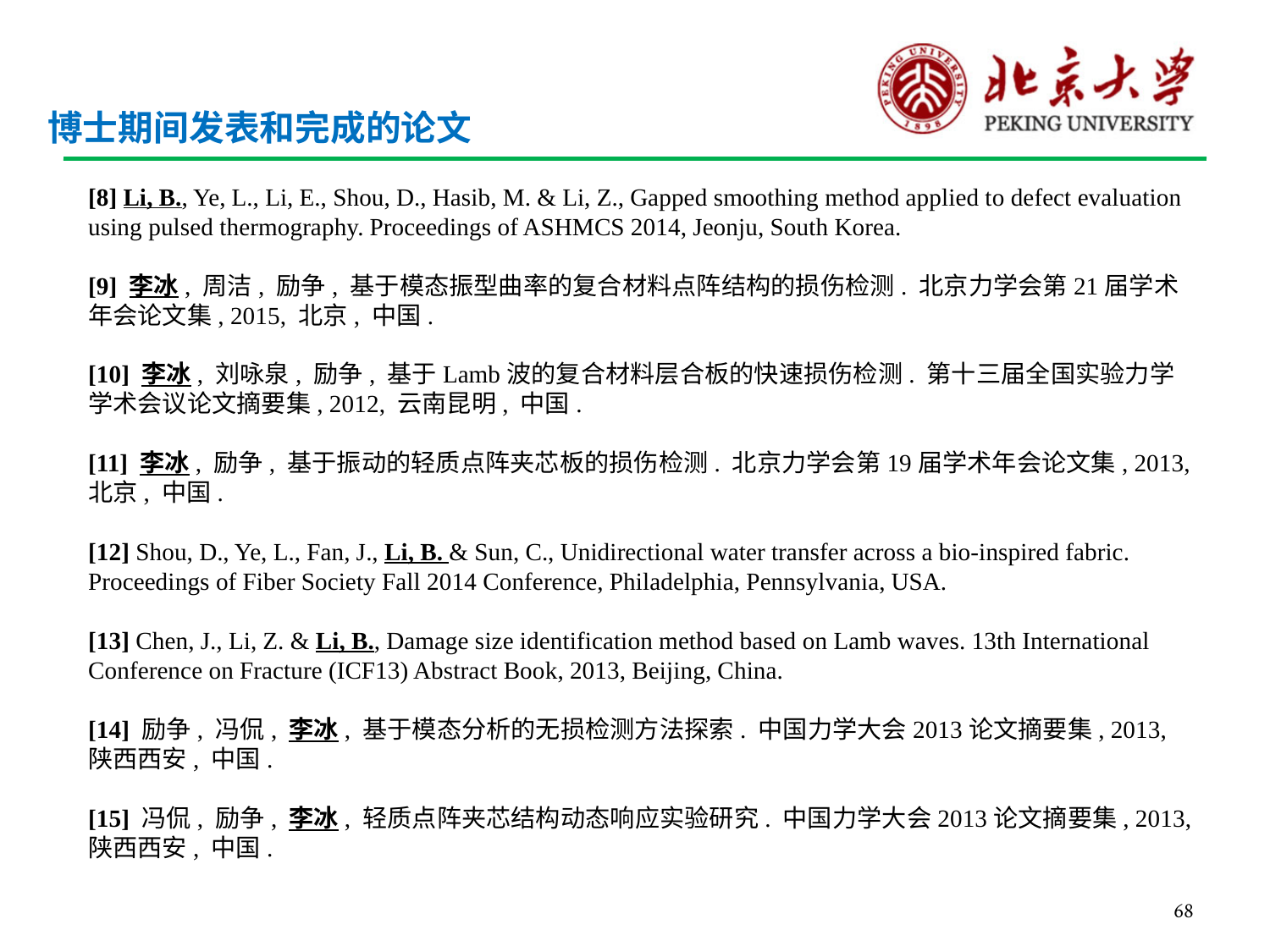

# 博士期间发表和完成的论文

[8] Li, B., Ye, L., Li, E., Shou, D., Hasib, M. & Li, Z., Gapped smoothing method applied to defect evaluation using pulsed thermography. Proceedings of ASHMCS 2014, Jeonju, South Korea.

[9] 李冰, 周洁, 励争, 基于模态振型曲率的复合材料点阵结构的损伤检测. 北京力学会第21届学术年会论文集, 2015, 北京, 中国.

[10] 李冰, 刘咏泉, 励争, 基于Lamb波的复合材料层合板的快速损伤检测. 第十三届全国实验力学学术会议论文摘要集, 2012, 云南昆明, 中国.

[11] 李冰, 励争, 基于振动的轻质点阵夹芯板的损伤检测. 北京力学会第19届学术年会论文集, 2013, 北京, 中国.

[12] Shou, D., Ye, L., Fan, J., Li, B. & Sun, C., Unidirectional water transfer across a bio-inspired fabric. Proceedings of Fiber Society Fall 2014 Conference, Philadelphia, Pennsylvania, USA.

[13] Chen, J., Li, Z. & Li, B., Damage size identification method based on Lamb waves. 13th International Conference on Fracture (ICF13) Abstract Book, 2013, Beijing, China.

[14] 励争, 冯侃, 李冰, 基于模态分析的无损检测方法探索. 中国力学大会2013论文摘要集, 2013, 陕西西安, 中国.

[15] 冯侃, 励争, 李冰, 轻质点阵夹芯结构动态响应实验研究. 中国力学大会2013论文摘要集, 2013, 陕西西安, 中国.

68